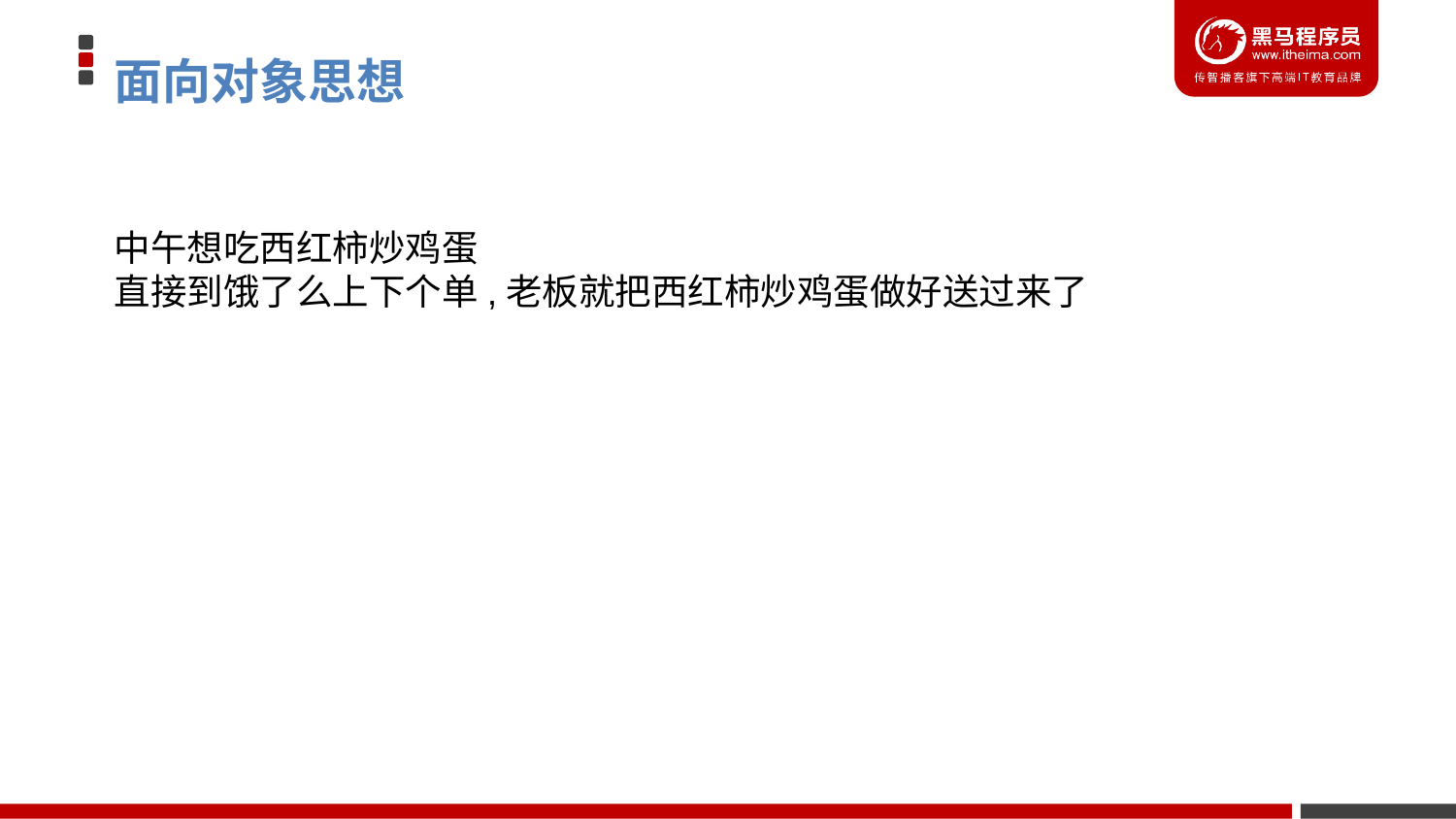

# 面向对象思想
中午想吃西红柿炒鸡蛋
直接到饿了么上下个单,老板就把西红柿炒鸡蛋做好送过来了